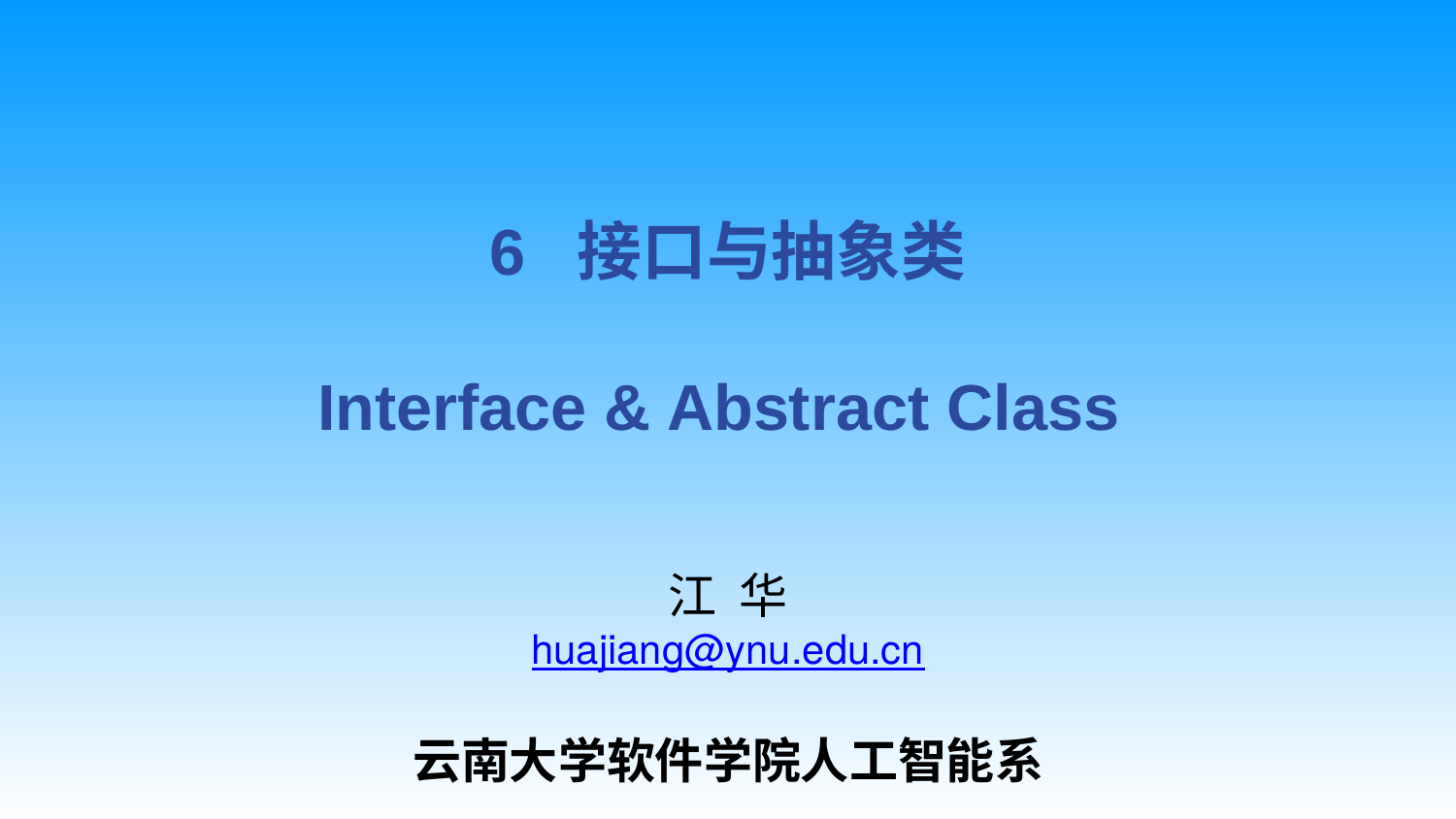

6  接口与抽象类

Interface & Abstract Class
江  华
huajiang@ynu.edu.cn

云南大学软件学院人工智能系